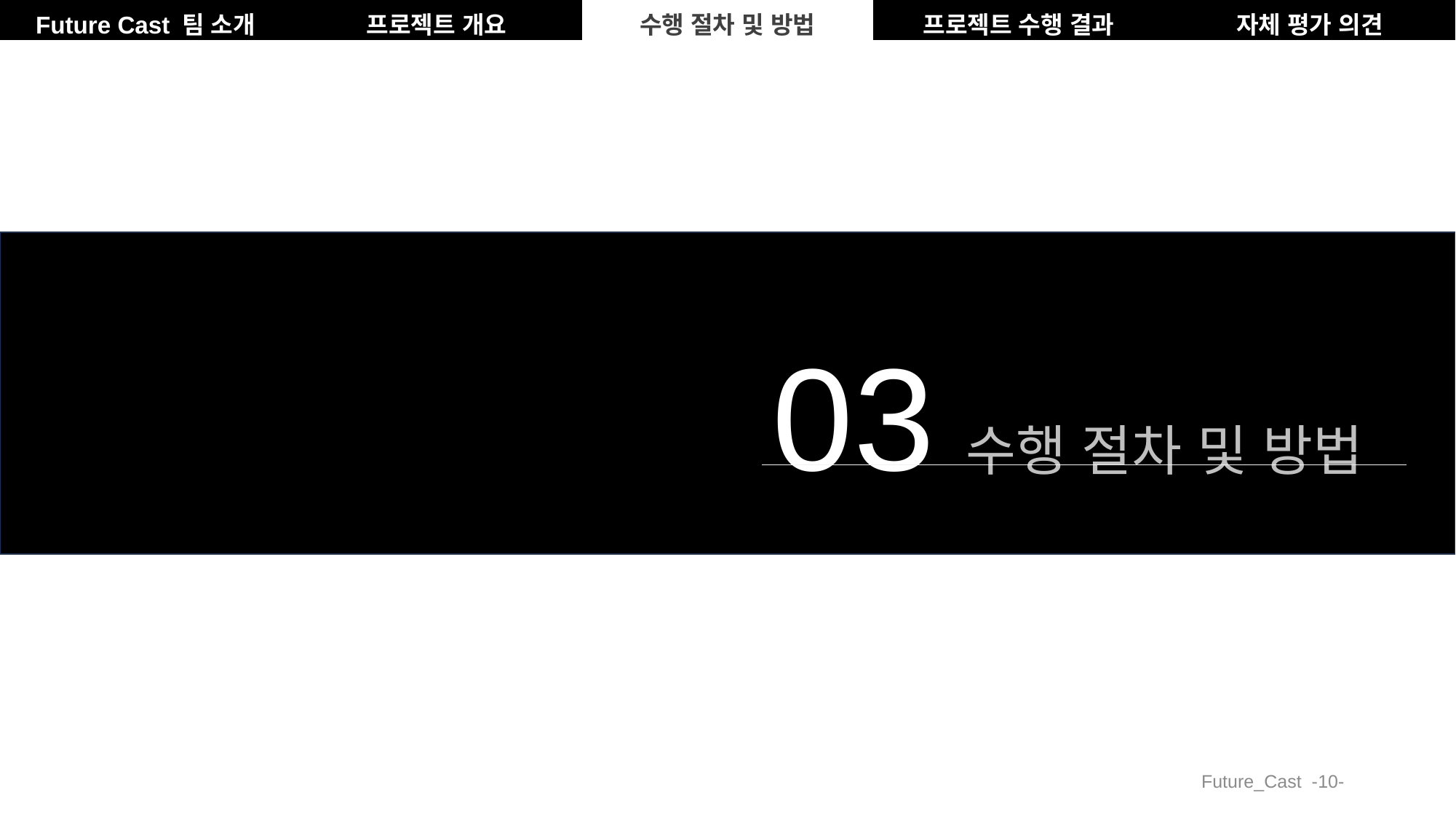

| Future Cast 팀 소개 | 프로젝트 개요 | 수행 절차 및 방법 | 프로젝트 수행 결과 | 자체 평가 의견 |
| --- | --- | --- | --- | --- |

03 수행 절차 및 방법
Future_Cast  -10-